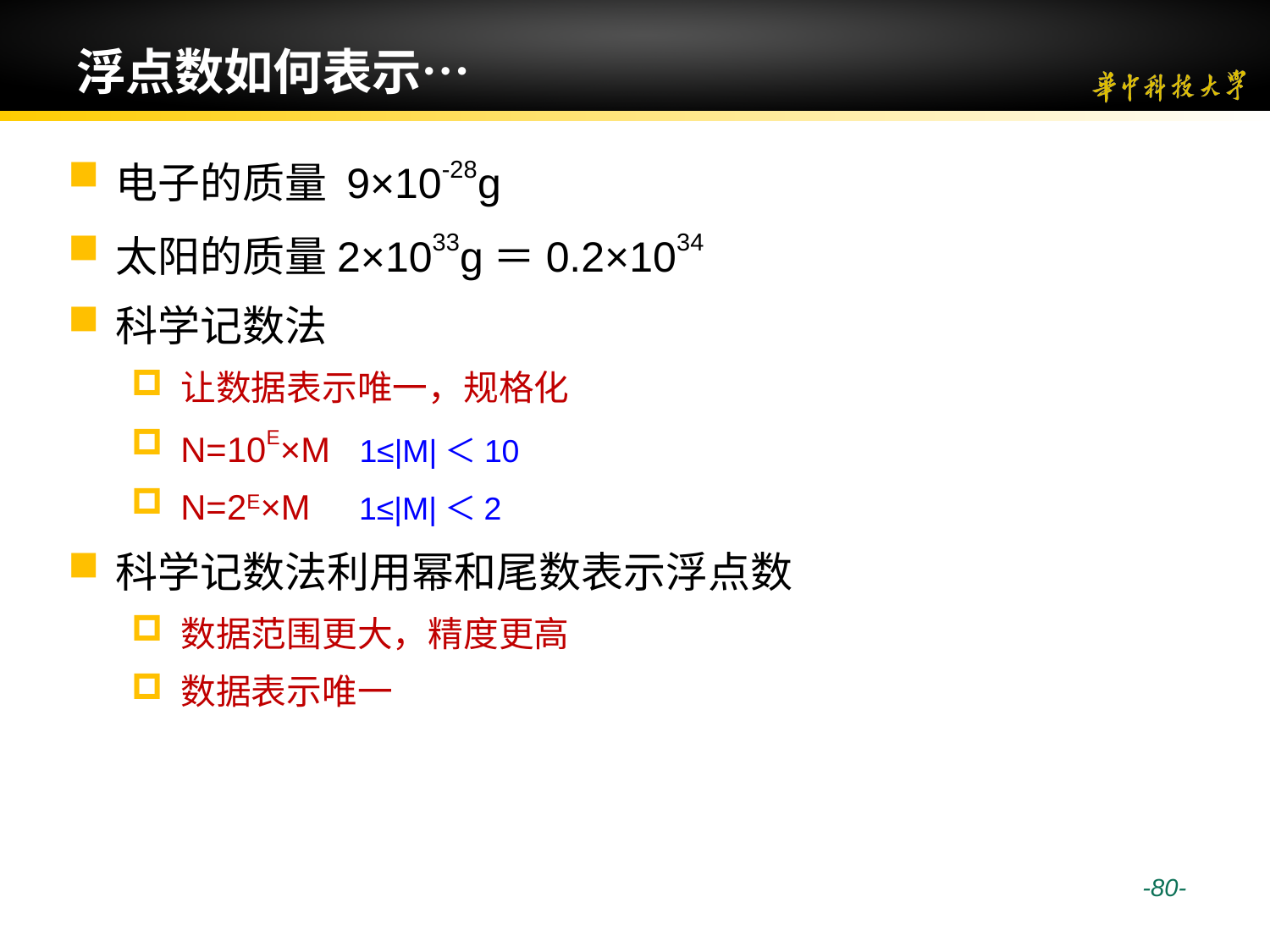

# 浮点数如何表示…
电子的质量 9×10-28g
太阳的质量2×1033g＝0.2×1034
科学记数法
让数据表示唯一，规格化
N=10E×M   1≤|M|＜10
N=2E×M     1≤|M|＜2
科学记数法利用幂和尾数表示浮点数
数据范围更大，精度更高
数据表示唯一

 -80-